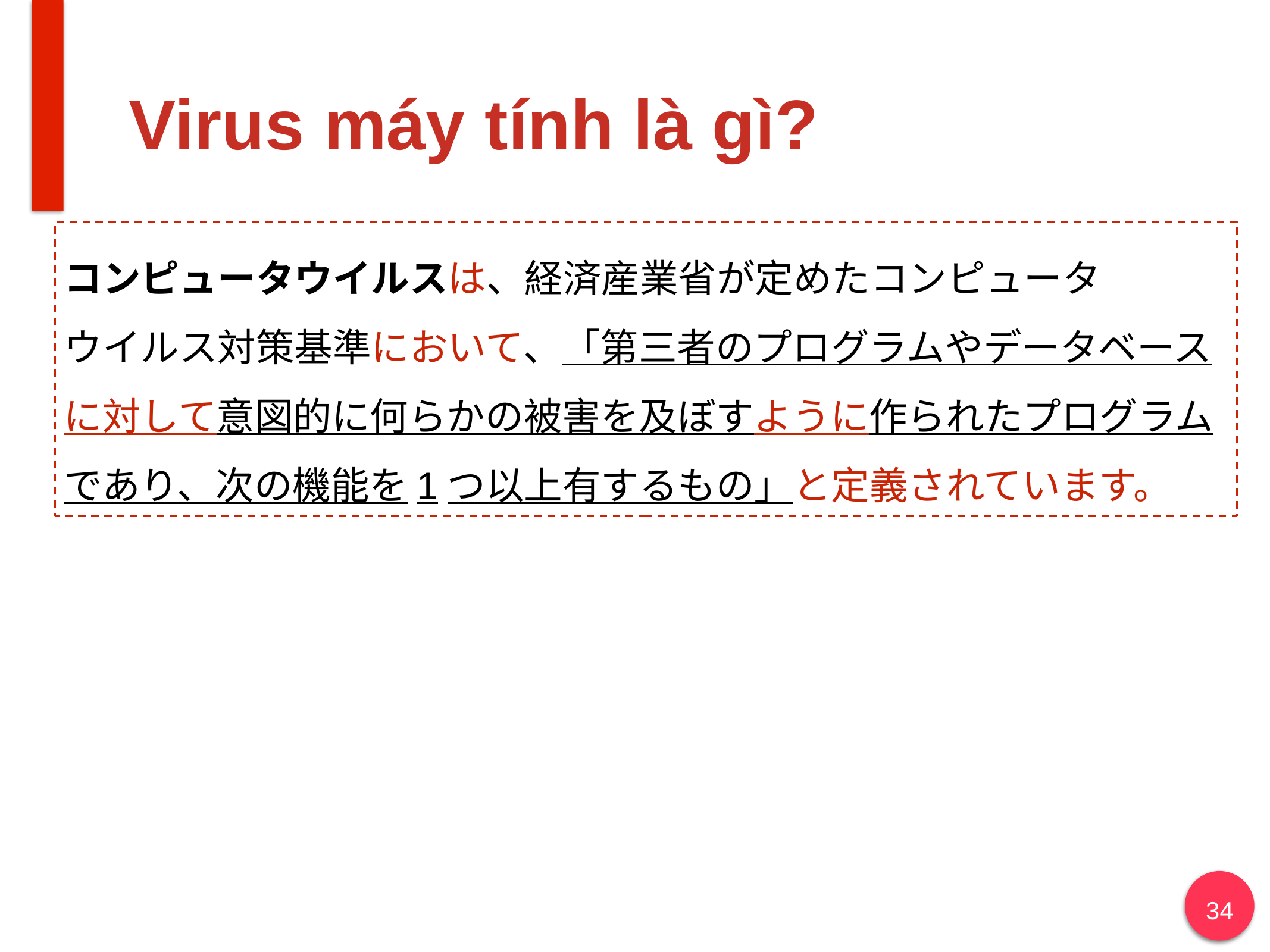

# Virus máy tính là gì?
コンピュータウイルスは、経済産業省が定めたコンピュータ
ウイルス対策基準において、「第三者のプログラムやデータベースに対して意図的に何らかの被害を及ぼすように作られたプログラムであり、次の機能を1つ以上有するもの」と定義されています。

34